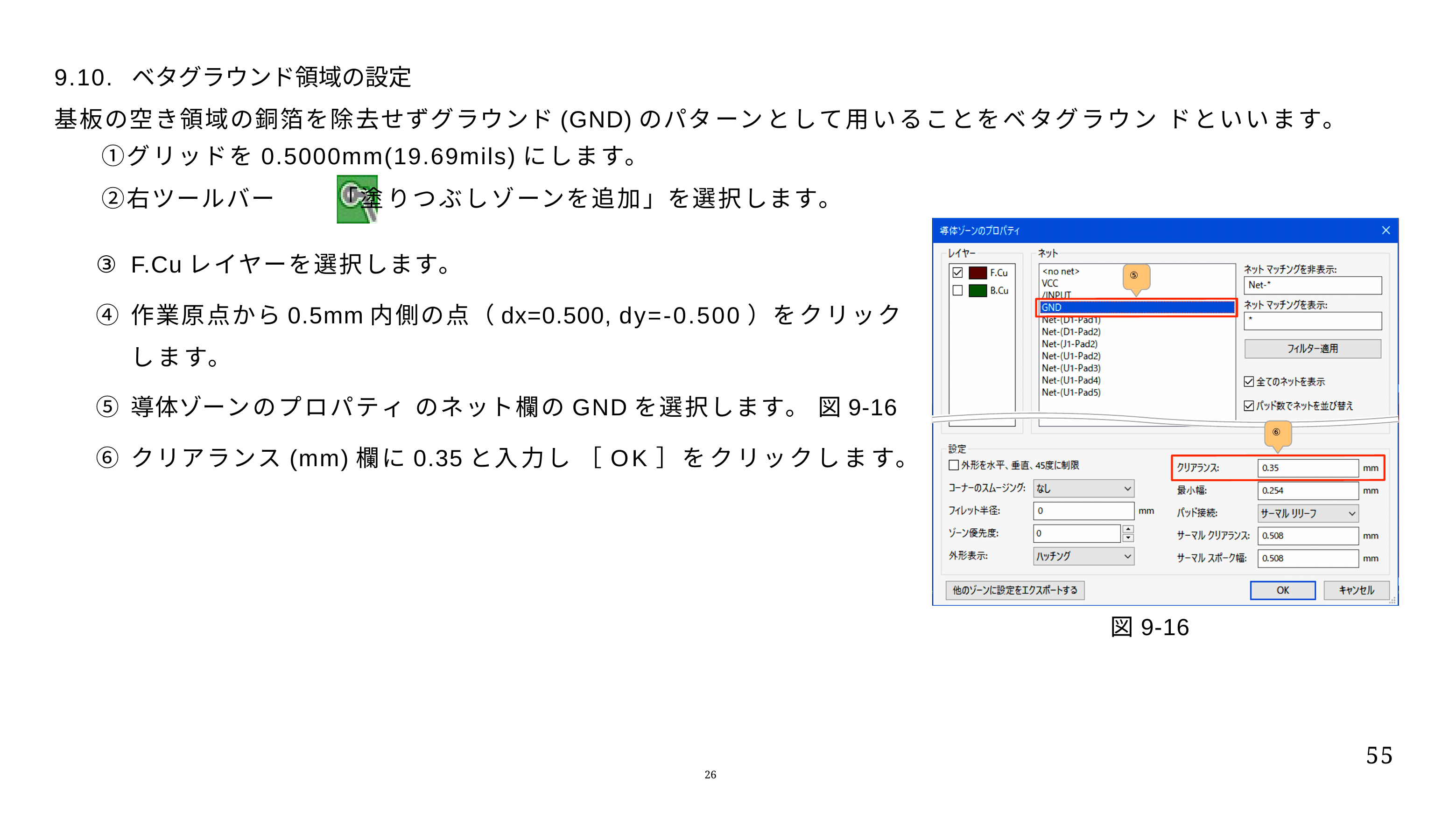

9.10. ベタグラウンド領域の設定
基板の空き領域の銅箔を除去せずグラウンド(GND)のパターンとして用いることをベタグラウン ドといいます。
①	グリッドを0.5000mm(19.69mils)にします。
②	右ツールバー　　 「塗りつぶしゾーンを追加」を選択します。

⑤

⑥

図9-16
③	F.Cuレイヤーを選択します。
④	作業原点から0.5mm内側の点（dx=0.500, dy=-0.500）をクリックします。
⑤	導体ゾーンのプロパティ のネット欄のGNDを選択します。 図9-16
⑥	クリアランス(mm)欄に0.35と入力し ［OK］をクリックします。
55
26
29